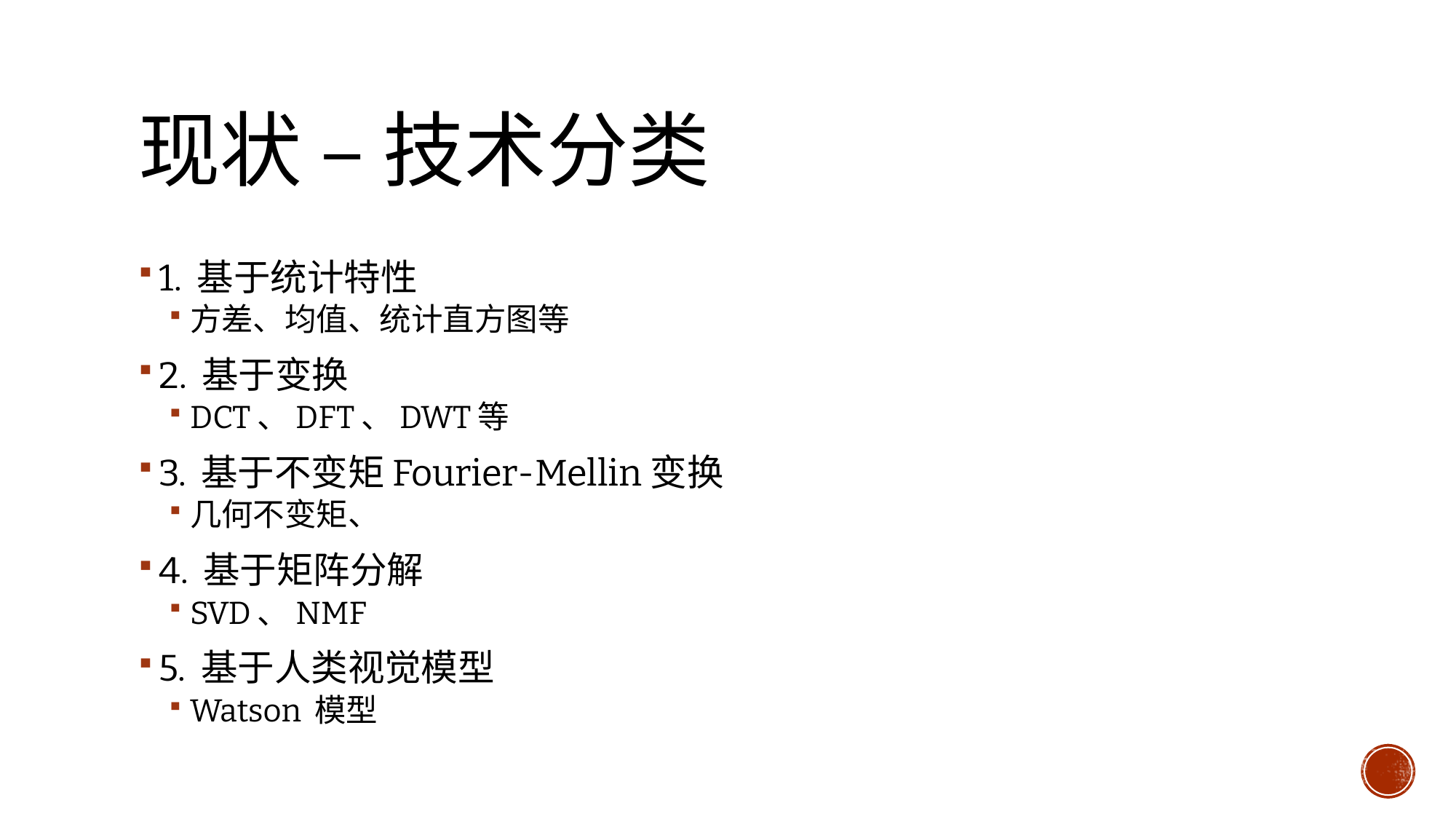

# 现状 – 技术分类
1. 基于统计特性
方差、均值、统计直方图等
2. 基于变换
DCT、DFT、DWT等
3. 基于不变矩Fourier-Mellin变换
几何不变矩、
4. 基于矩阵分解
SVD、NMF
5. 基于人类视觉模型
Watson 模型